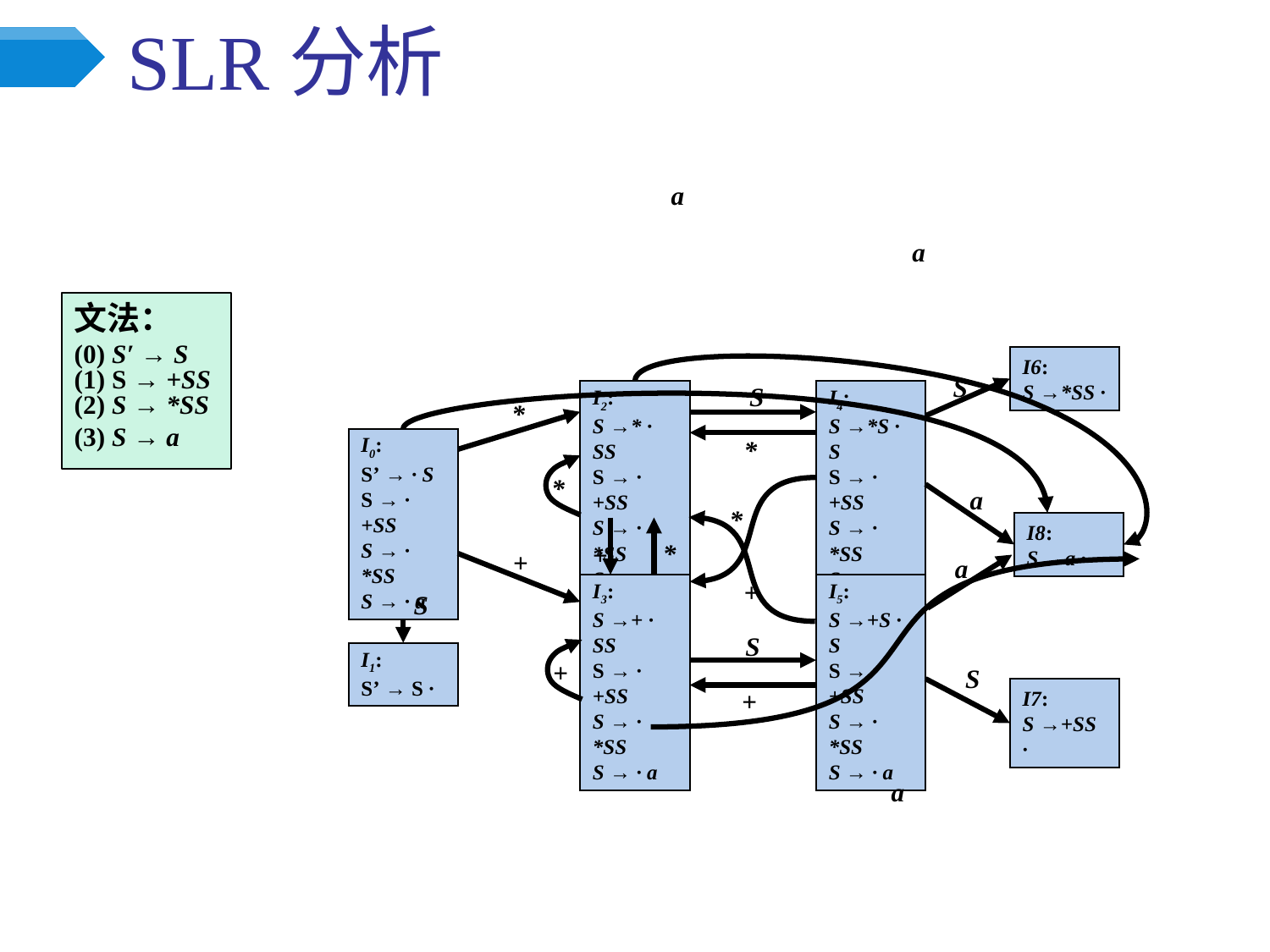

# SLR分析
a
a
文法：
(0) S′ → S
(1) S → +SS
(2) S → *SS
(3) S → a
I6:
S →*SS ·
S
S
I2:
S →* · SS
S → · +SS
S → · *SS
S → · a
I4:
S →*S · S
S → · +SS
S → · *SS
S → · a
*
*
I0:
S’ → · S
S → · +SS
S → · *SS
S → · a

*
a
*
I8:
S →a ·
*
+
+
a
+
I3:
S →+ · SS
S → · +SS
S → · *SS
S → · a
I5:
S →+S · S
S → · +SS
S → · *SS
S → · a
S
S

I1:
S’ → S ·
+
S
I7:
S →+SS ·
+
a